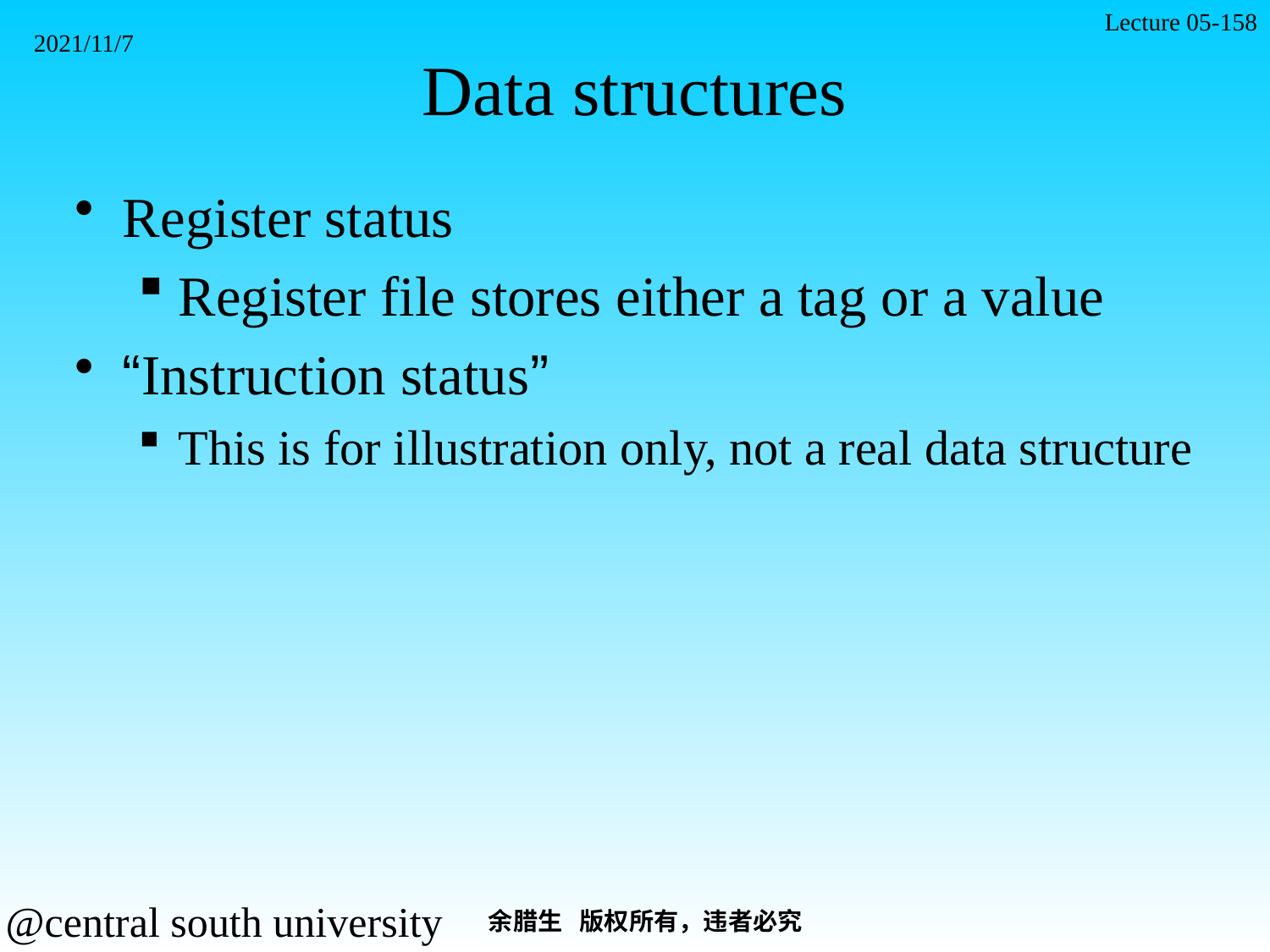

Lecture 05-158
2021/11/7
# Data structures
Register status
Register file stores either a tag or a value
“Instruction status”
This is for illustration only, not a real data structure
余腊生   版权所有，违者必究